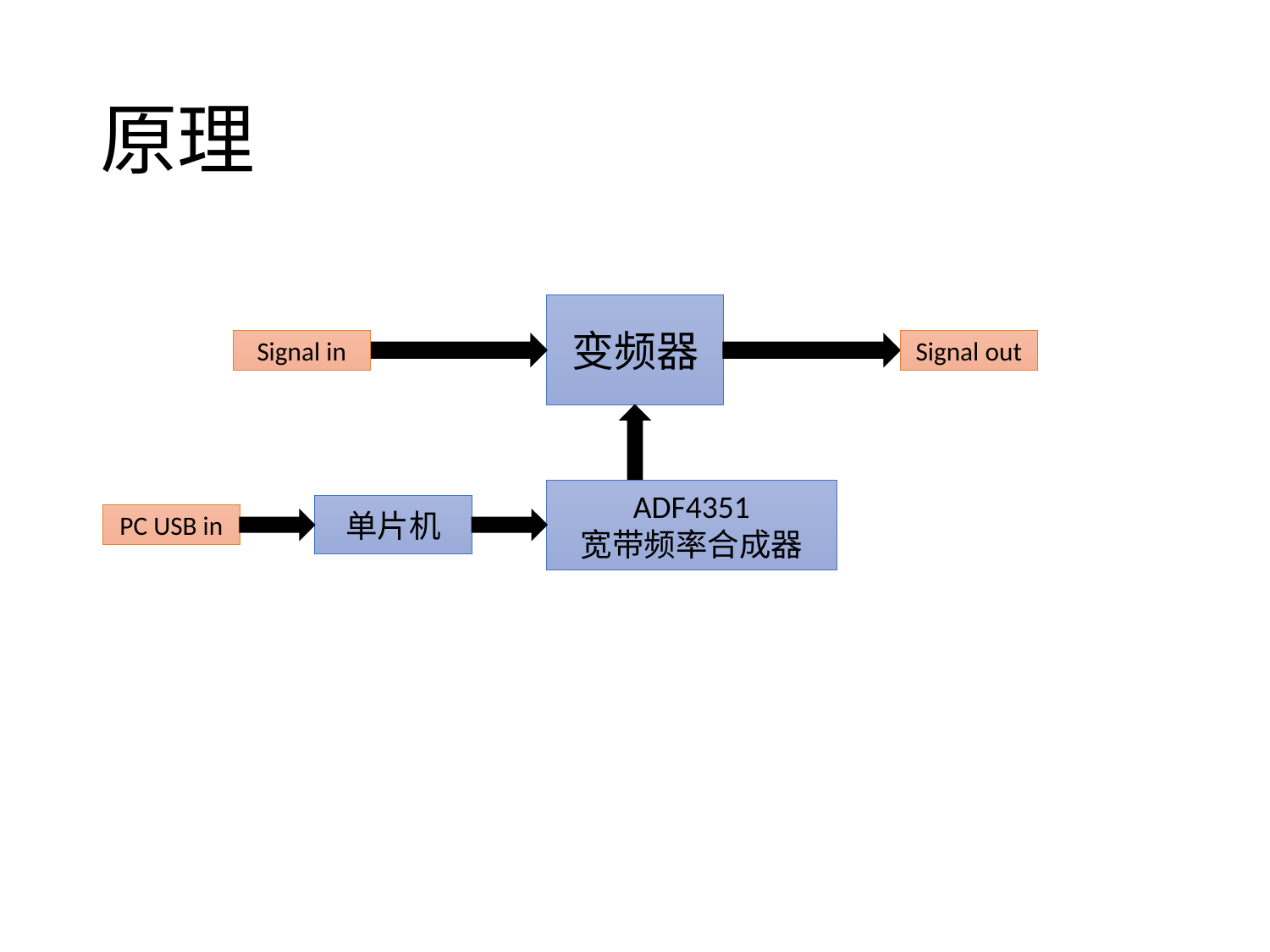

# 原理
变频器
Signal out
Signal in

ADF4351
宽带频率合成器
单片机
PC USB in